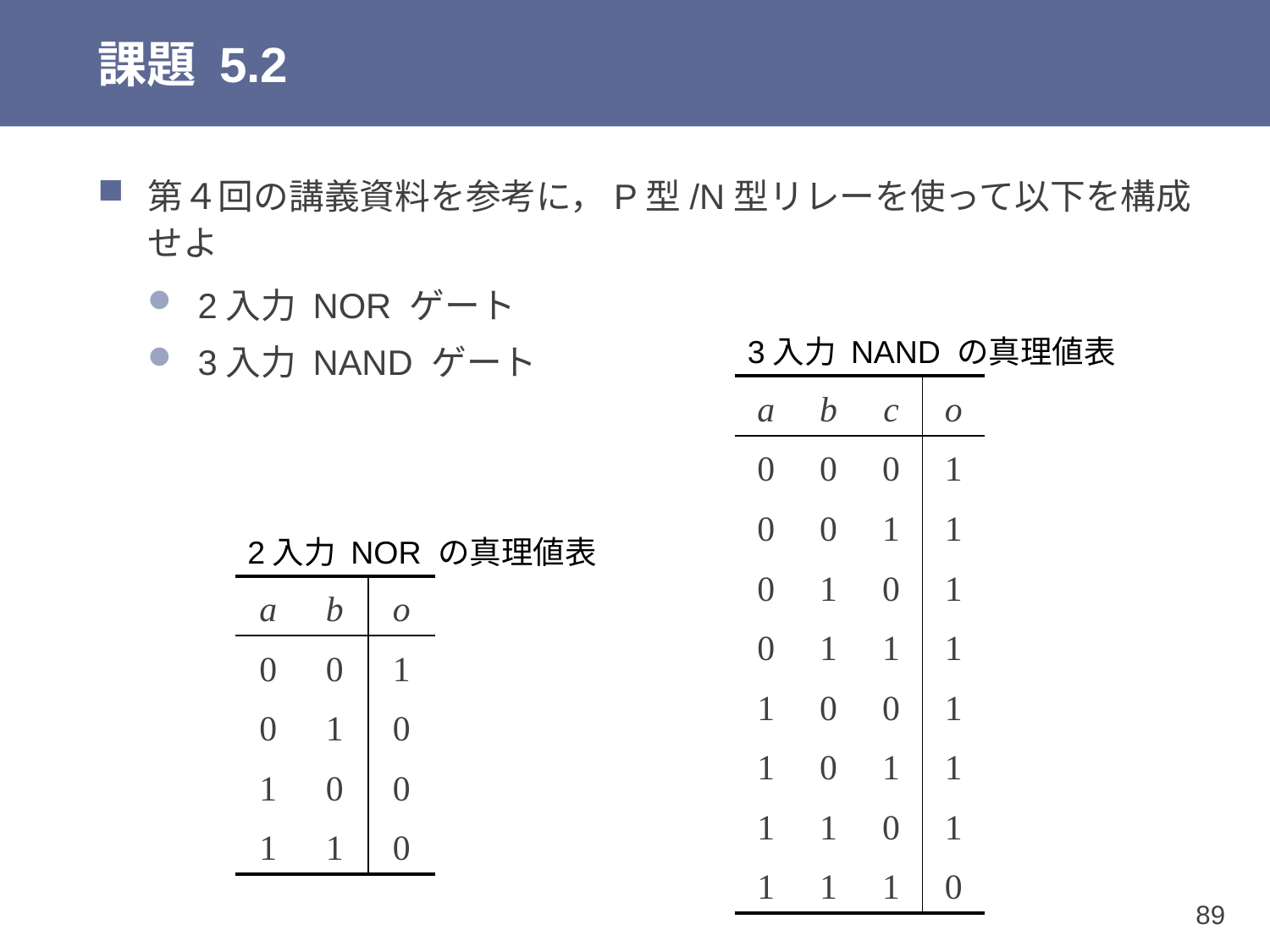

# 課題 5.2
第４回の講義資料を参考に，P型/N型リレーを使って以下を構成せよ
2入力 NOR ゲート
3入力 NAND ゲート
3入力 NAND の真理値表
| a | b | c | o |
| --- | --- | --- | --- |
| 0 | 0 | 0 | 1 |
| 0 | 0 | 1 | 1 |
| 0 | 1 | 0 | 1 |
| 0 | 1 | 1 | 1 |
| 1 | 0 | 0 | 1 |
| 1 | 0 | 1 | 1 |
| 1 | 1 | 0 | 1 |
| 1 | 1 | 1 | 0 |
2入力 NOR の真理値表
| a | b | o |
| --- | --- | --- |
| 0 | 0 | 1 |
| 0 | 1 | 0 |
| 1 | 0 | 0 |
| 1 | 1 | 0 |